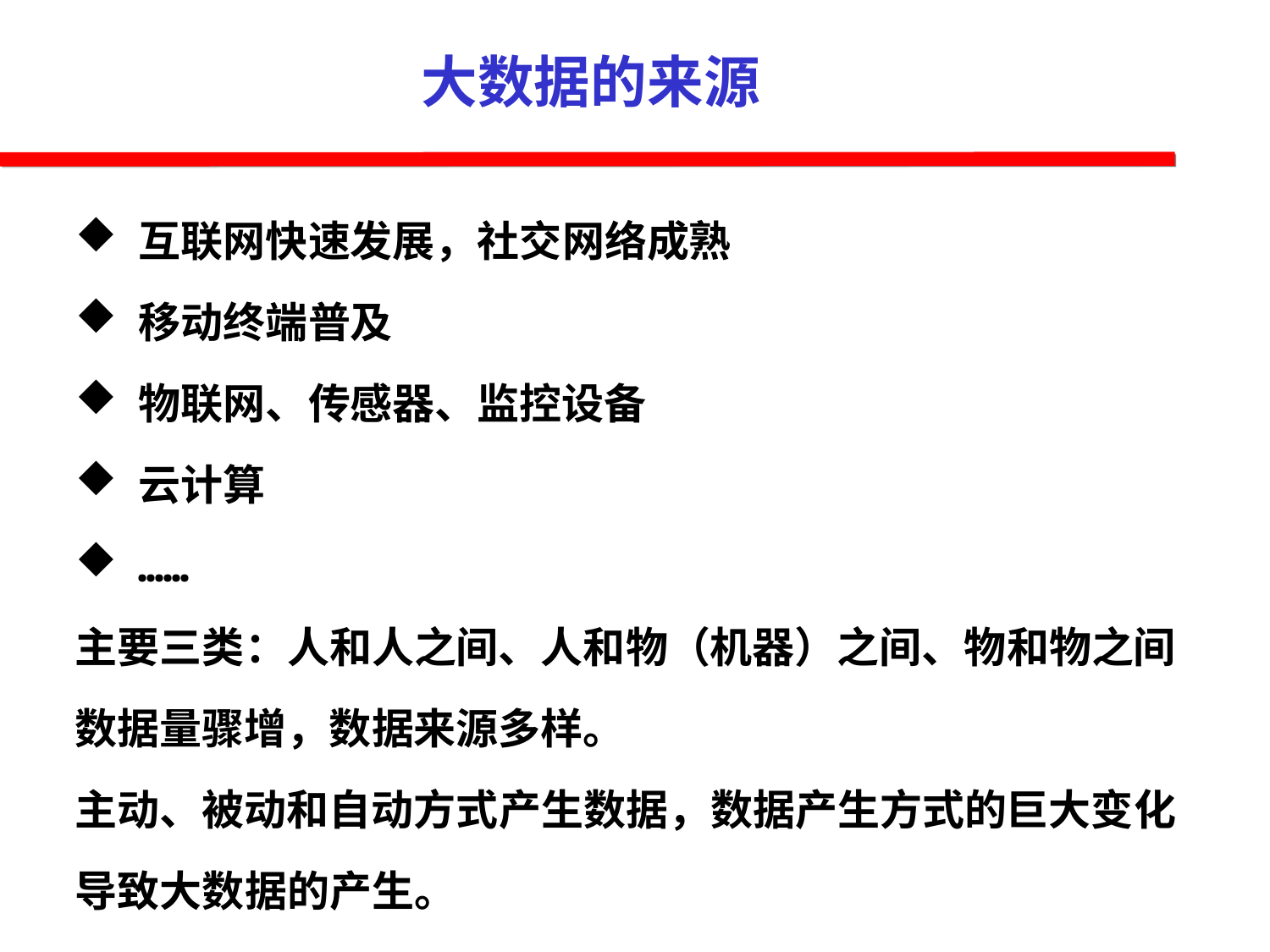

大数据的来源
互联网快速发展，社交网络成熟
移动终端普及
物联网、传感器、监控设备
云计算
……
主要三类：人和人之间、人和物（机器）之间、物和物之间
数据量骤增，数据来源多样。
主动、被动和自动方式产生数据，数据产生方式的巨大变化导致大数据的产生。